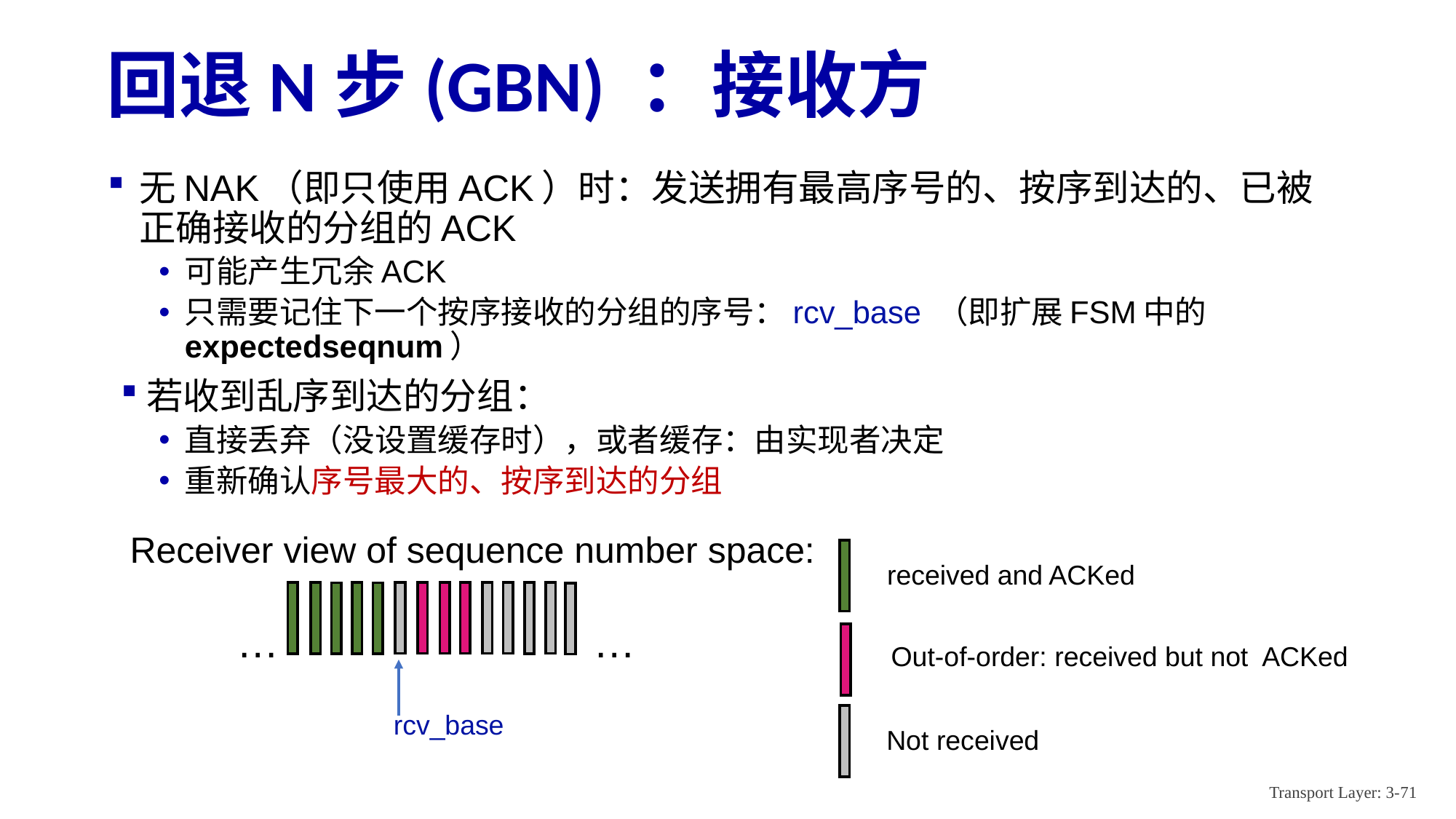

# 回退N步(GBN) ：接收方
无NAK（即只使用ACK）时：发送拥有最高序号的、按序到达的、已被正确接收的分组的ACK
可能产生冗余ACK
只需要记住下一个按序接收的分组的序号：rcv_base （即扩展FSM中的expectedseqnum）
若收到乱序到达的分组：
直接丢弃（没设置缓存时），或者缓存：由实现者决定
重新确认序号最大的、按序到达的分组
Receiver view of sequence number space:

received and ACKed
Out-of-order: received but not  ACKed

Not received

…
…

rcv_base
Transport Layer: 3-71